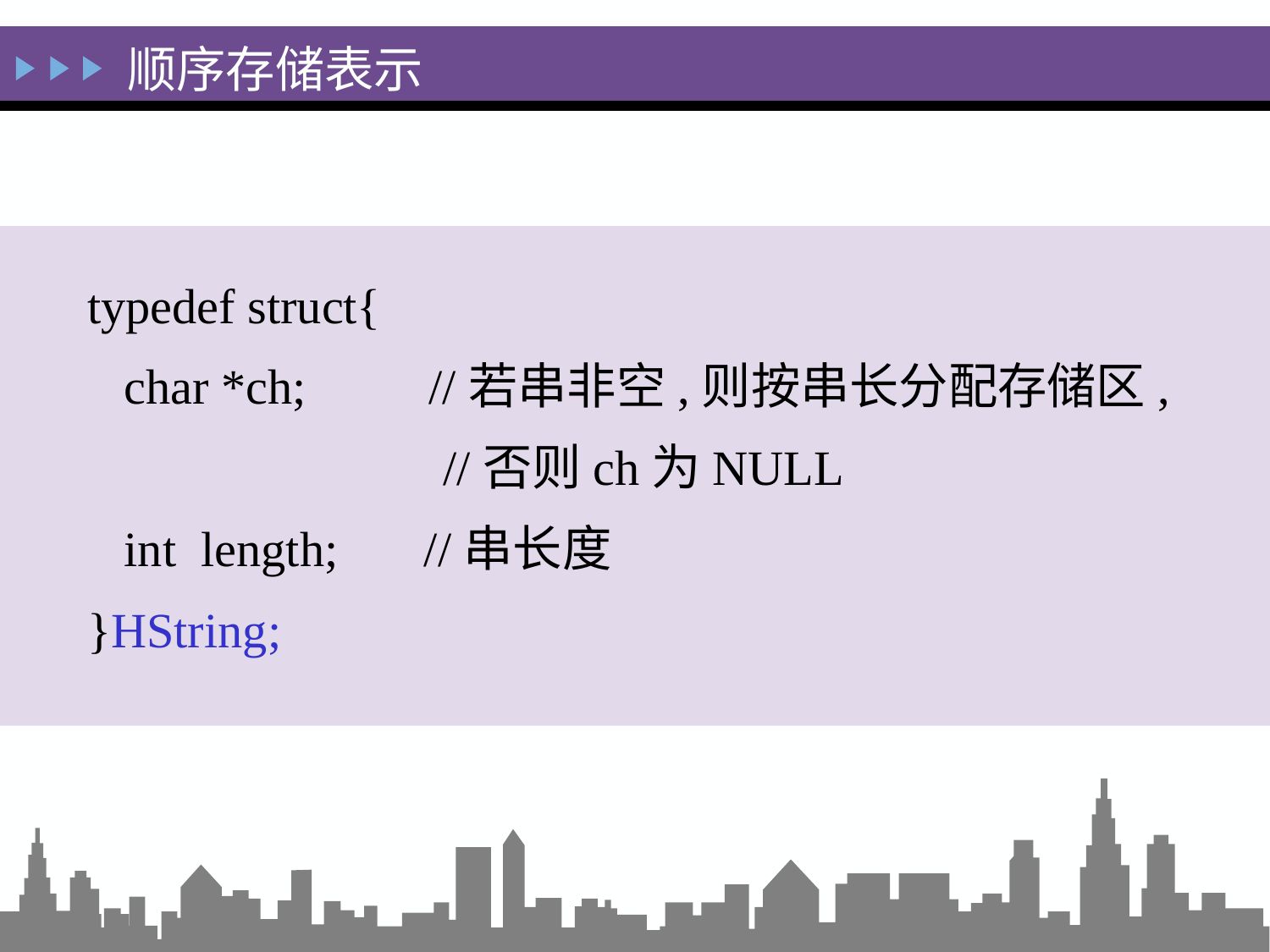

顺序存储表示

typedef struct{
   char *ch;          //若串非空,则按串长分配存储区,
                             //否则ch为NULL
   int  length;       //串长度
}HString;